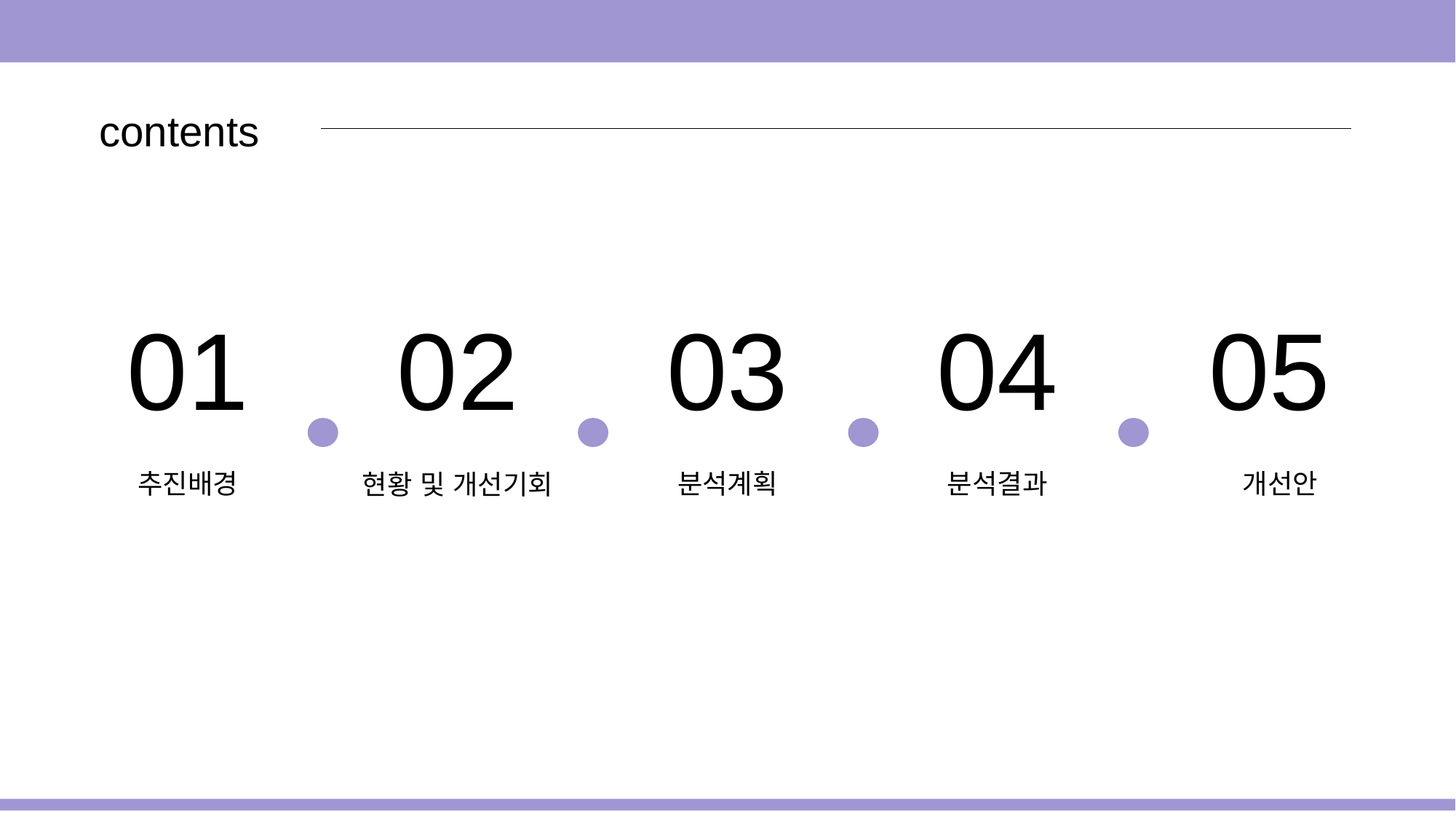

2
contents
05
03
01
02
04

추진배경
분석계획
분석결과
개선안
현황 및 개선기회